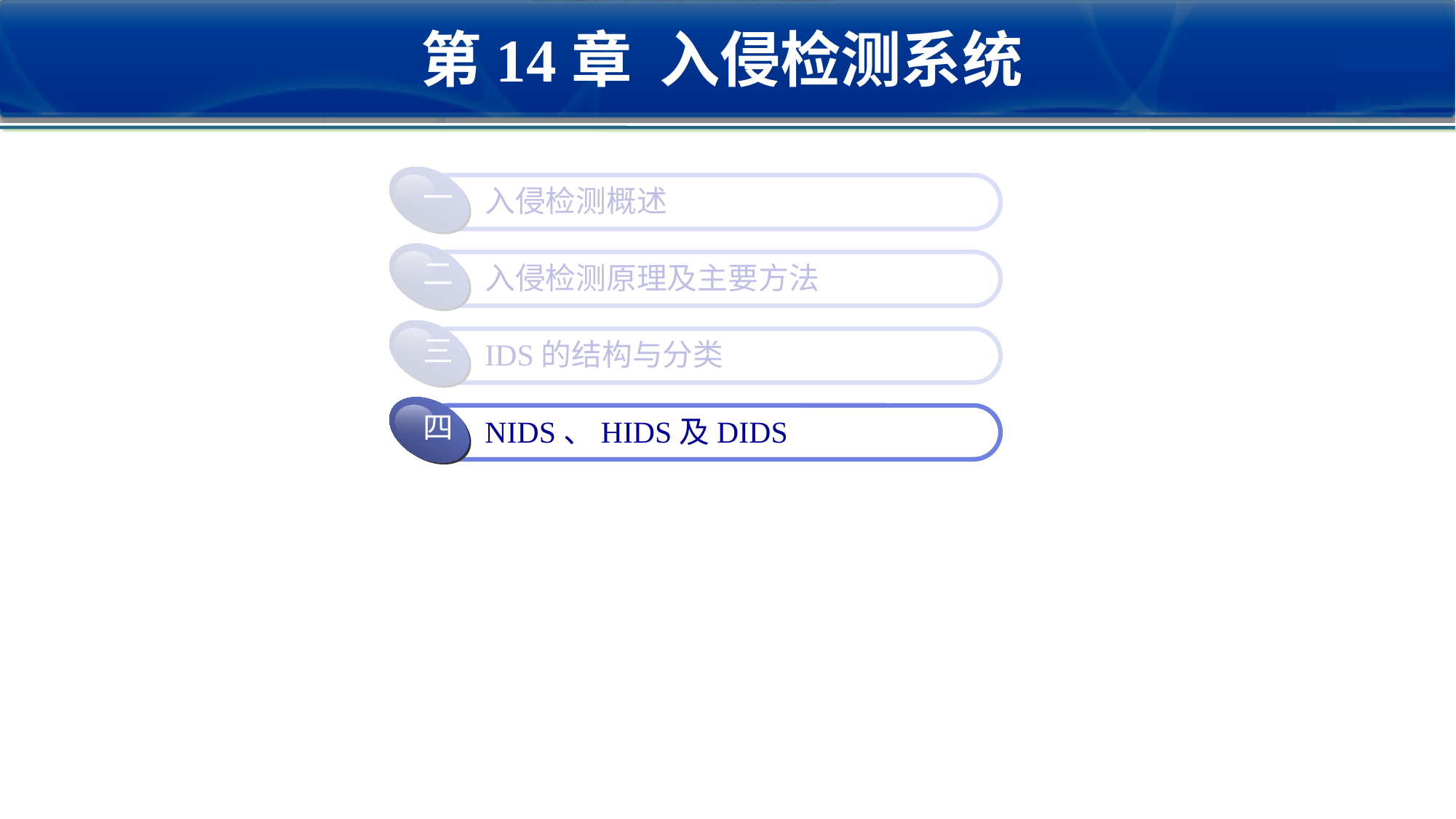

第14章  入侵检测系统

一

入侵检测概述

二

入侵检测原理及主要方法

三

IDS的结构与分类

四

NIDS、HIDS及DIDS